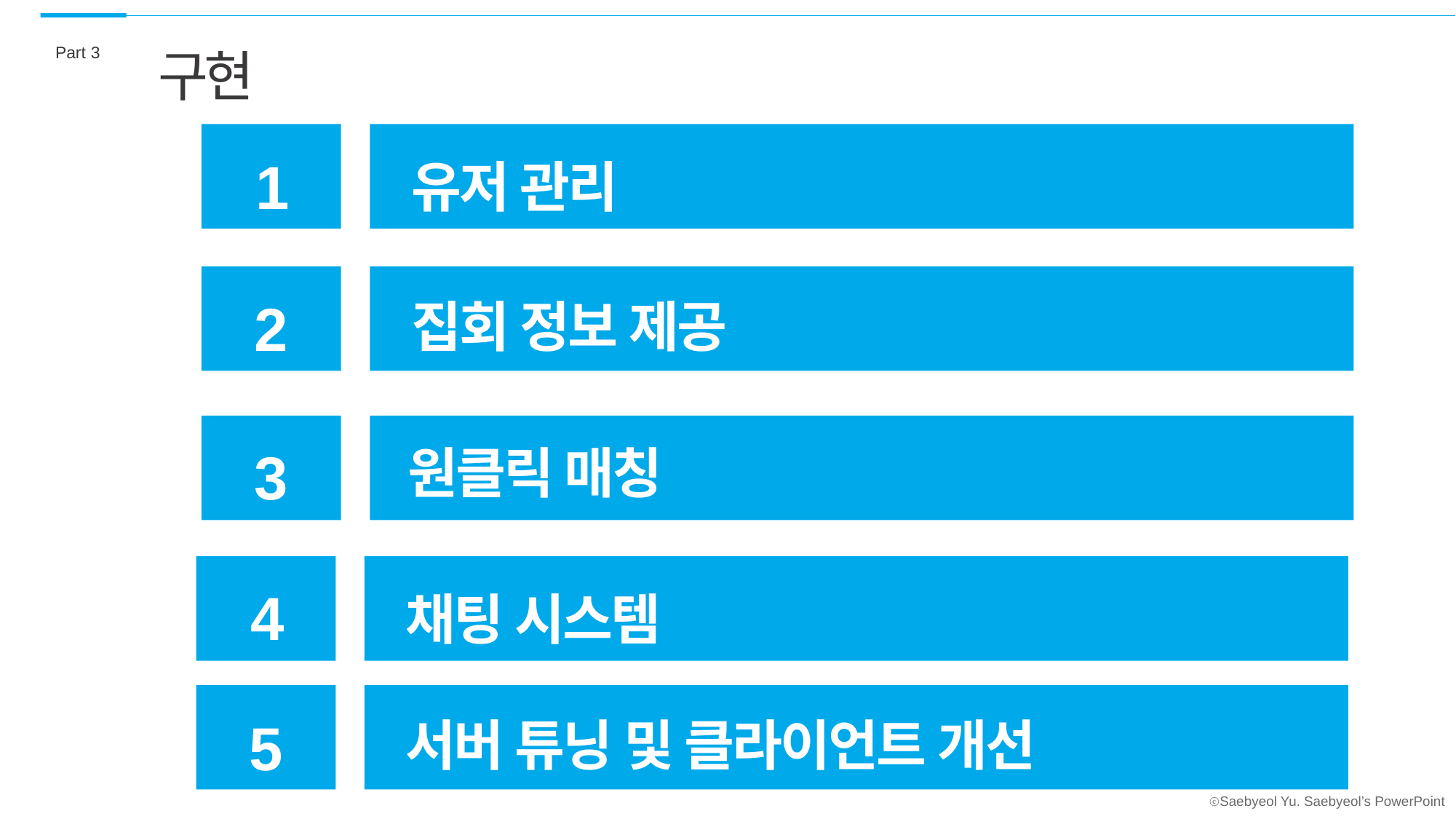

Part 3
구현

1
유저 관리

2
집회 정보 제공

3
원클릭 매칭

4
채팅 시스템

5
서버 튜닝 및 클라이언트 개선